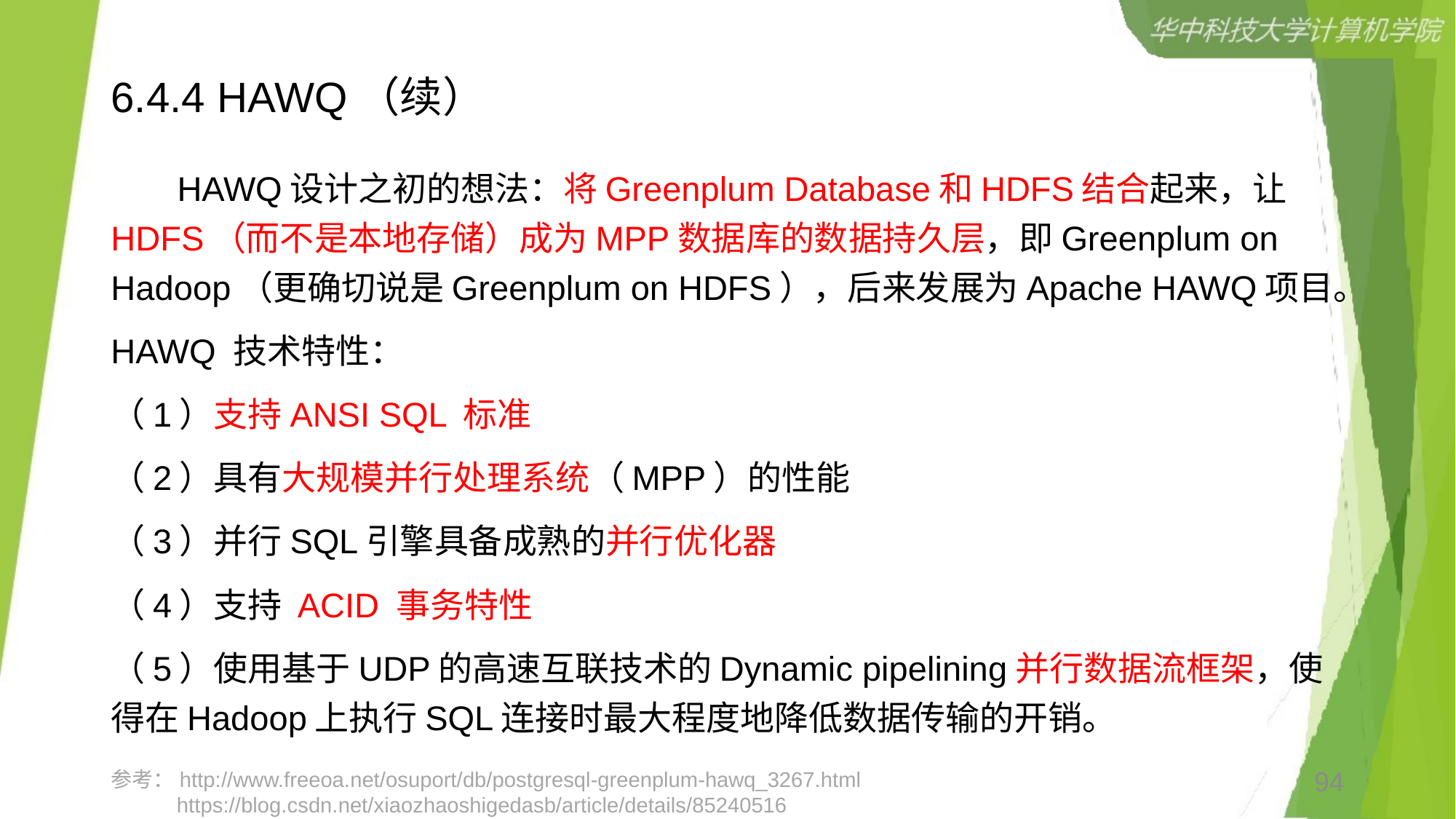

# 6.4.4 HAWQ（续）
       HAWQ设计之初的想法：将Greenplum Database和HDFS结合起来，让HDFS（而不是本地存储）成为MPP数据库的数据持久层，即Greenplum on Hadoop（更确切说是Greenplum on HDFS），后来发展为Apache HAWQ项目。
HAWQ 技术特性：
（1）支持ANSI SQL 标准
（2）具有大规模并行处理系统（MPP）的性能
（3）并行SQL引擎具备成熟的并行优化器
（4）支持 ACID 事务特性
（5）使用基于UDP的高速互联技术的Dynamic pipelining并行数据流框架，使得在Hadoop上执行SQL连接时最大程度地降低数据传输的开销。
94
参考：http://www.freeoa.net/osuport/db/postgresql-greenplum-hawq_3267.html
           https://blog.csdn.net/xiaozhaoshigedasb/article/details/85240516